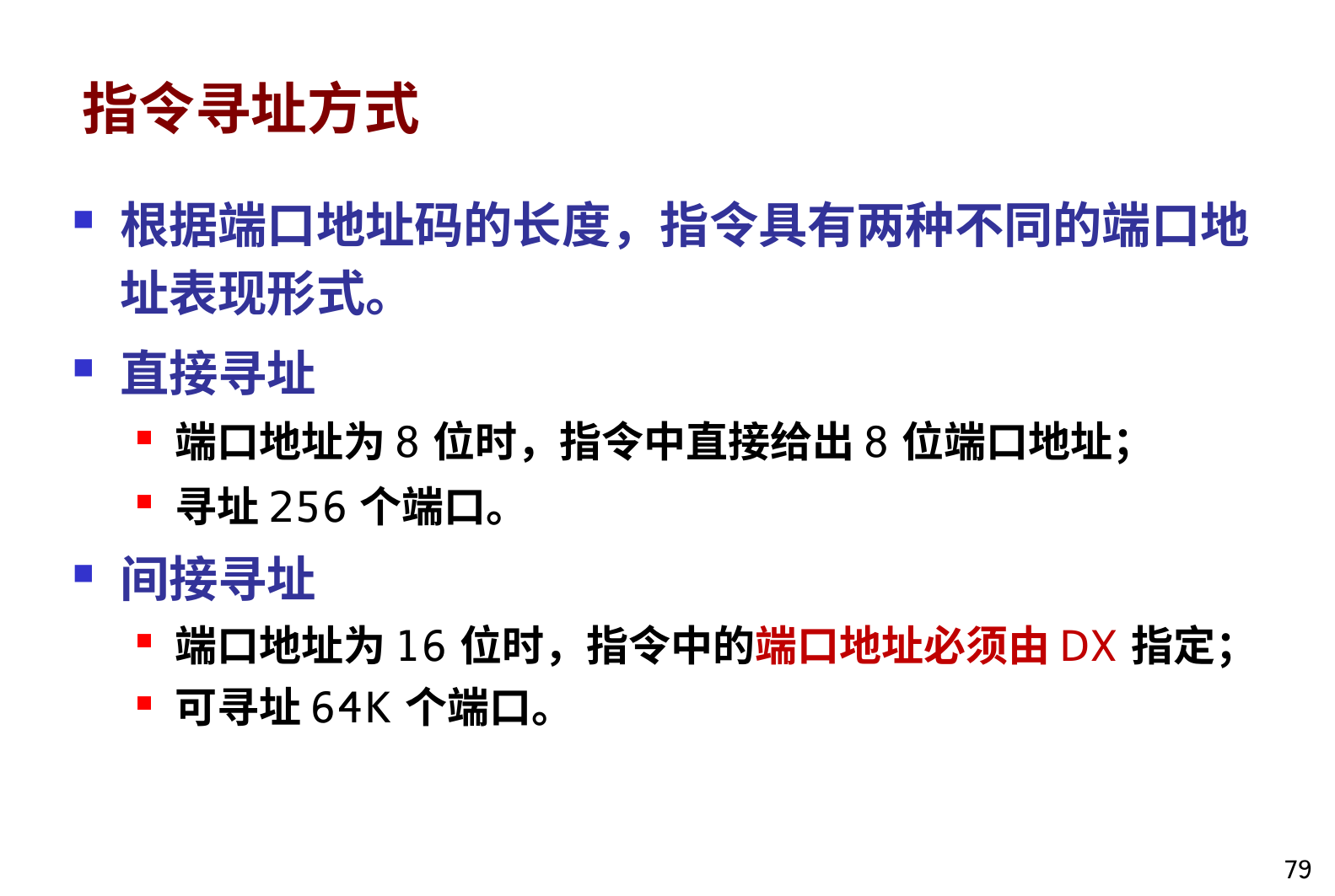

# 指令寻址方式
根据端口地址码的长度，指令具有两种不同的端口地址表现形式。
直接寻址
端口地址为8位时，指令中直接给出8位端口地址；
寻址256个端口。
间接寻址
端口地址为16位时，指令中的端口地址必须由DX指定；
可寻址64K个端口。
79